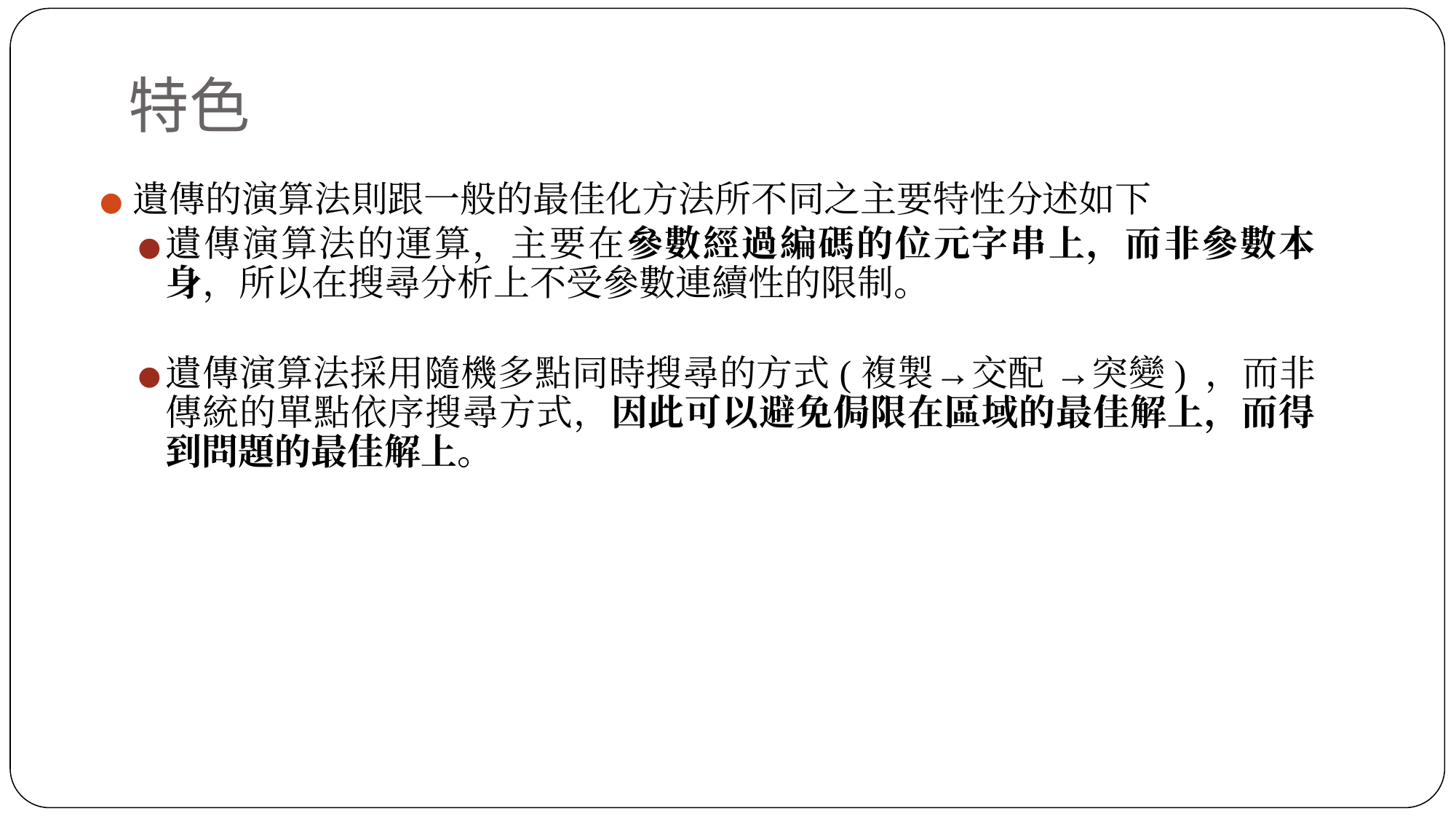

# 特色
遺傳的演算法則跟一般的最佳化方法所不同之主要特性分述如下
遺傳演算法的運算，主要在參數經過編碼的位元字串上，而非參數本身，所以在搜尋分析上不受參數連續性的限制。

遺傳演算法採用隨機多點同時搜尋的方式(複製→交配 →突變) ，而非傳統的單點依序搜尋方式，因此可以避免侷限在區域的最佳解上，而得到問題的最佳解上。